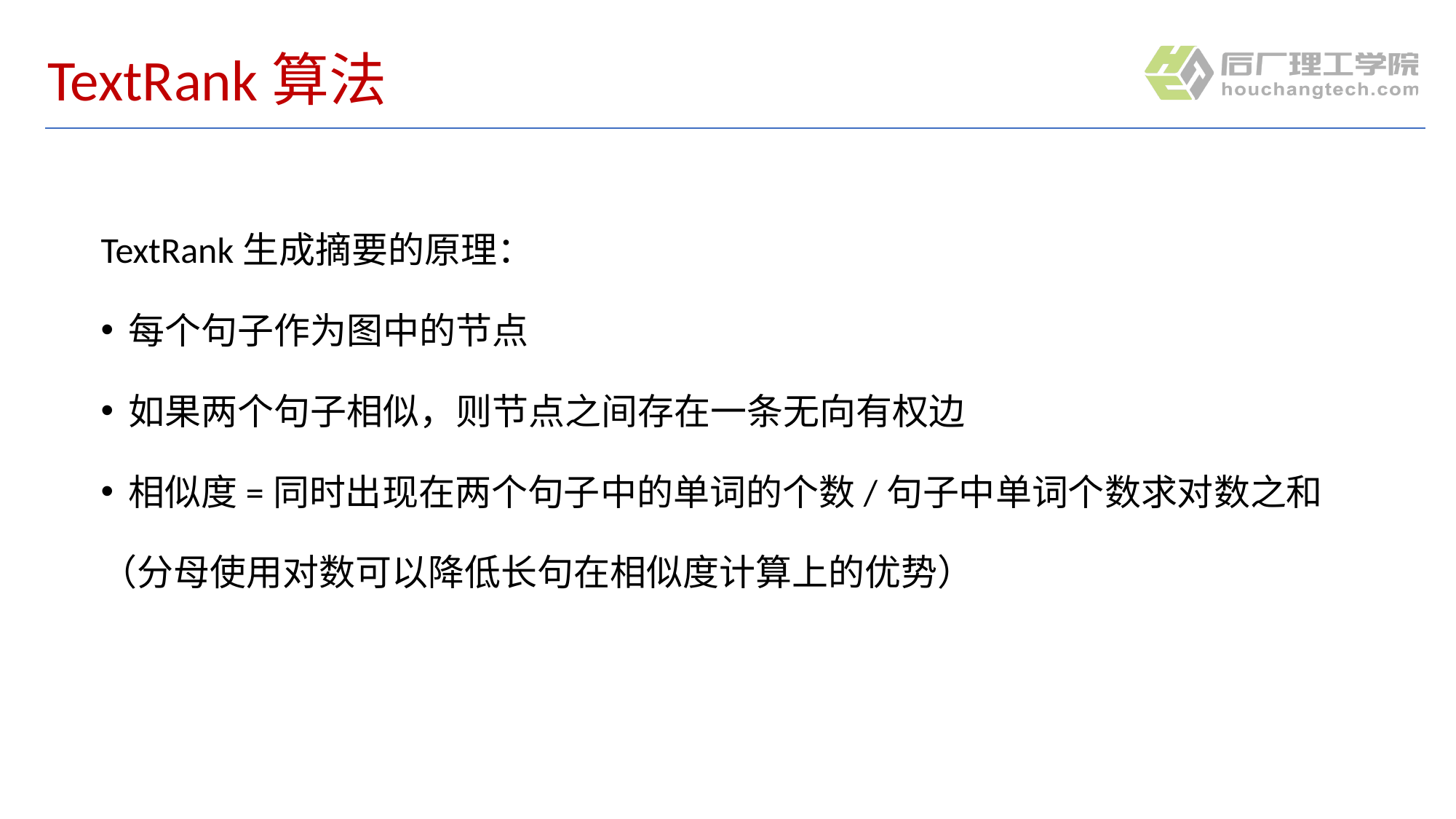

# TextRank算法
TextRank生成摘要的原理：
每个句子作为图中的节点
如果两个句子相似，则节点之间存在一条无向有权边
相似度=同时出现在两个句子中的单词的个数/句子中单词个数求对数之和
（分母使用对数可以降低长句在相似度计算上的优势）